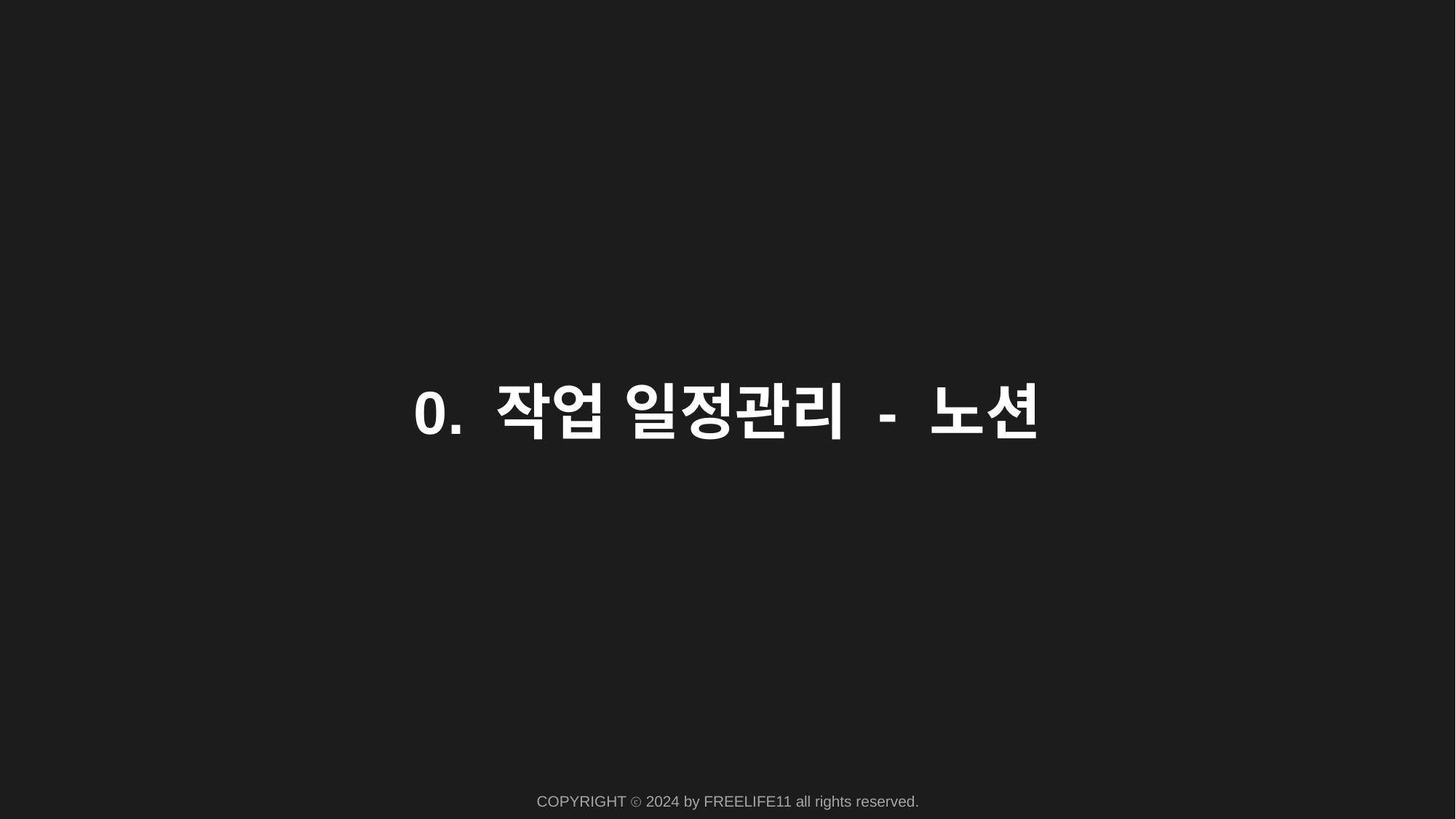

0. 작업 일정관리 - 노션
COPYRIGHT ⓒ 2024 by FREELIFE11 all rights reserved.